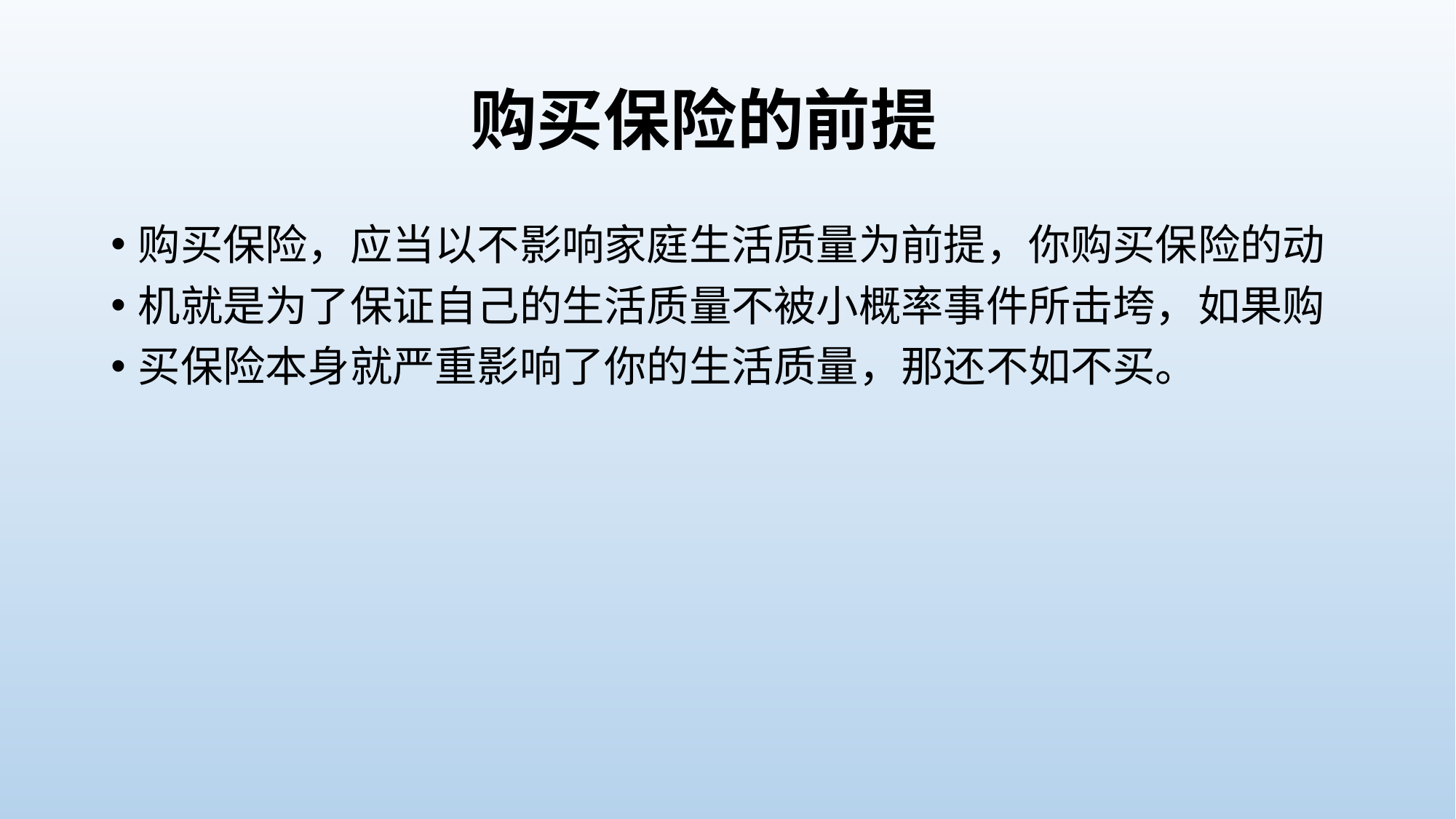

# 购买保险的前提
购买保险，应当以不影响家庭生活质量为前提，你购买保险的动
机就是为了保证自己的生活质量不被小概率事件所击垮，如果购
买保险本身就严重影响了你的生活质量，那还不如不买。